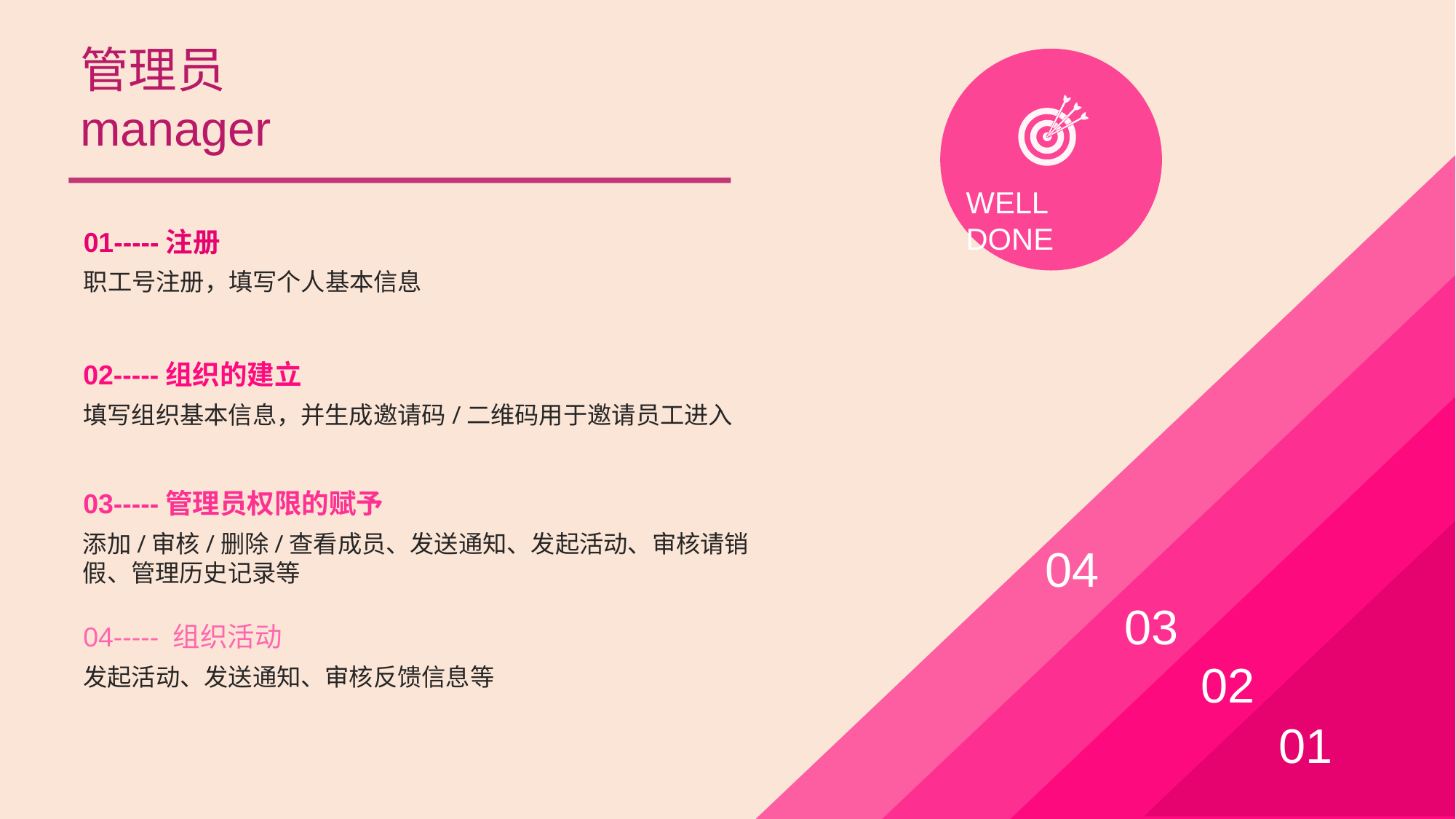

管理员
manager

WELL DONE
01-----注册
职工号注册，填写个人基本信息

02-----组织的建立
填写组织基本信息，并生成邀请码/二维码用于邀请员工进入

03-----管理员权限的赋予

添加/审核/删除/查看成员、发送通知、发起活动、审核请销假、管理历史记录等
04
03
04----- 组织活动
02
发起活动、发送通知、审核反馈信息等
01